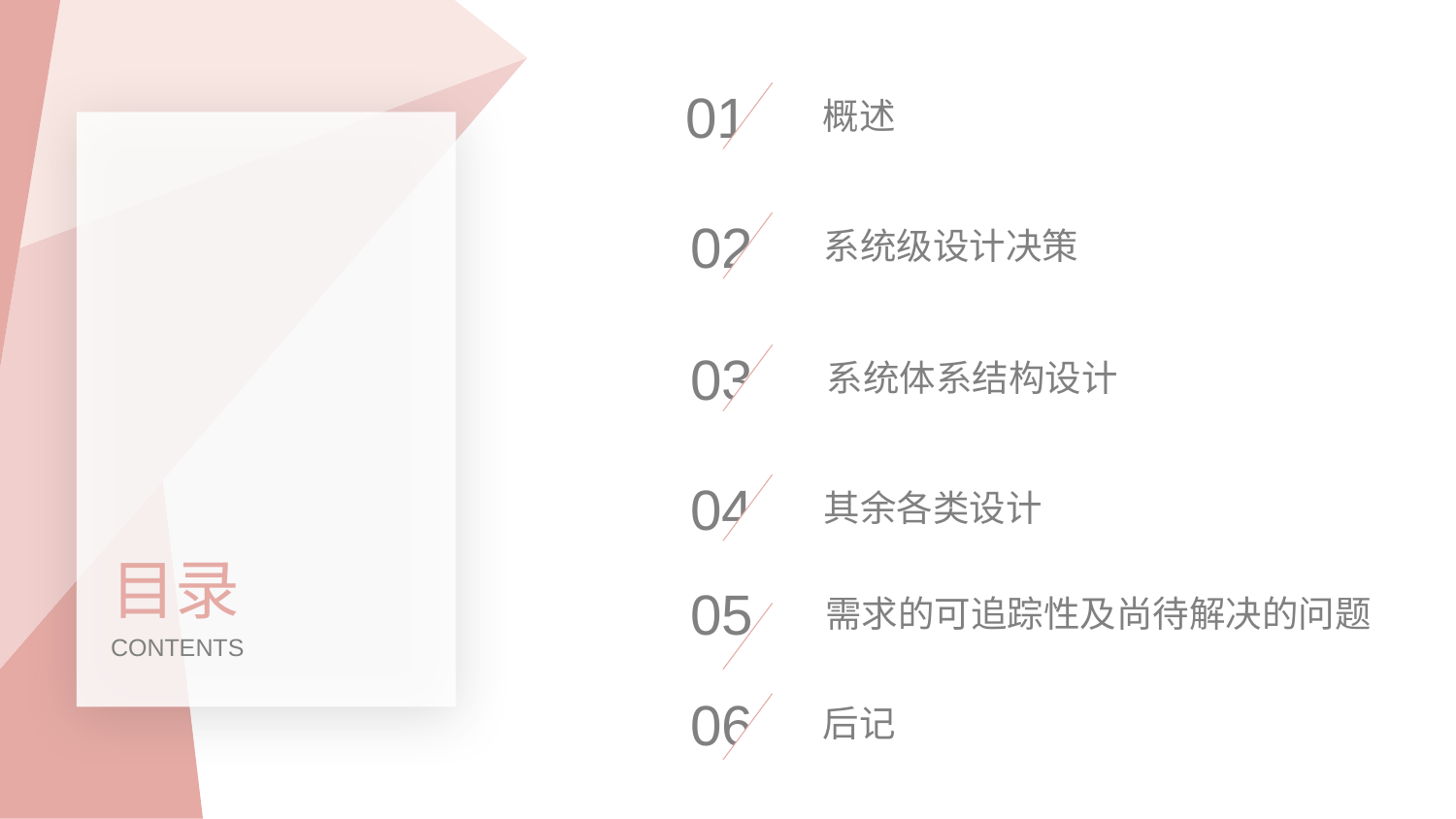

01

概述

02

系统级设计决策
03

系统体系结构设计
04

其余各类设计
目录
05
需求的可追踪性及尚待解决的问题

CONTENTS
06

后记